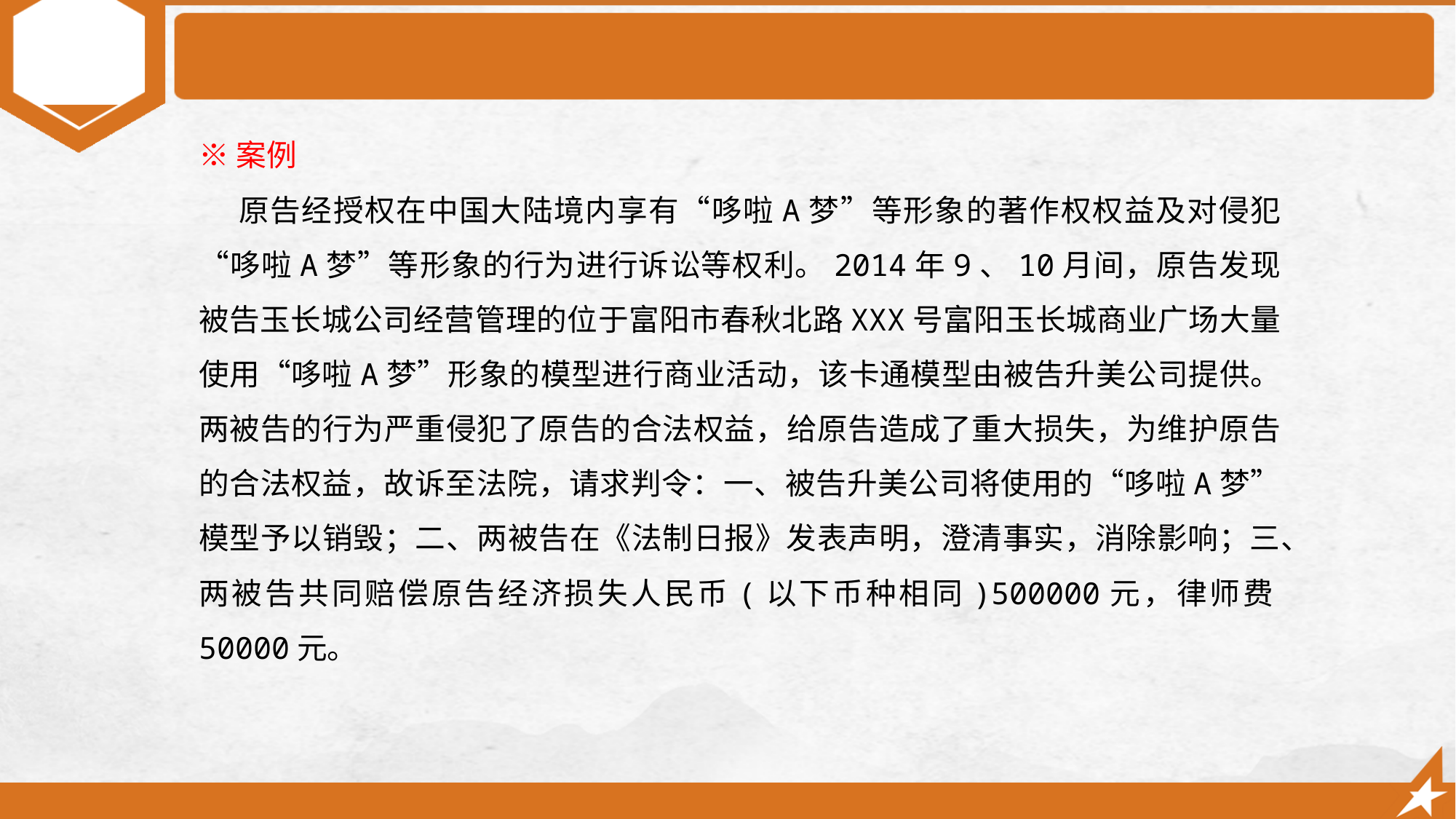

※案例
    原告经授权在中国大陆境内享有“哆啦A梦”等形象的著作权权益及对侵犯“哆啦A梦”等形象的行为进行诉讼等权利。2014年9、10月间，原告发现被告玉长城公司经营管理的位于富阳市春秋北路XXX号富阳玉长城商业广场大量使用“哆啦A梦”形象的模型进行商业活动，该卡通模型由被告升美公司提供。两被告的行为严重侵犯了原告的合法权益，给原告造成了重大损失，为维护原告的合法权益，故诉至法院，请求判令：一、被告升美公司将使用的“哆啦A梦”模型予以销毁；二、两被告在《法制日报》发表声明，澄清事实，消除影响；三、两被告共同赔偿原告经济损失人民币(以下币种相同)500000元，律师费50000元。